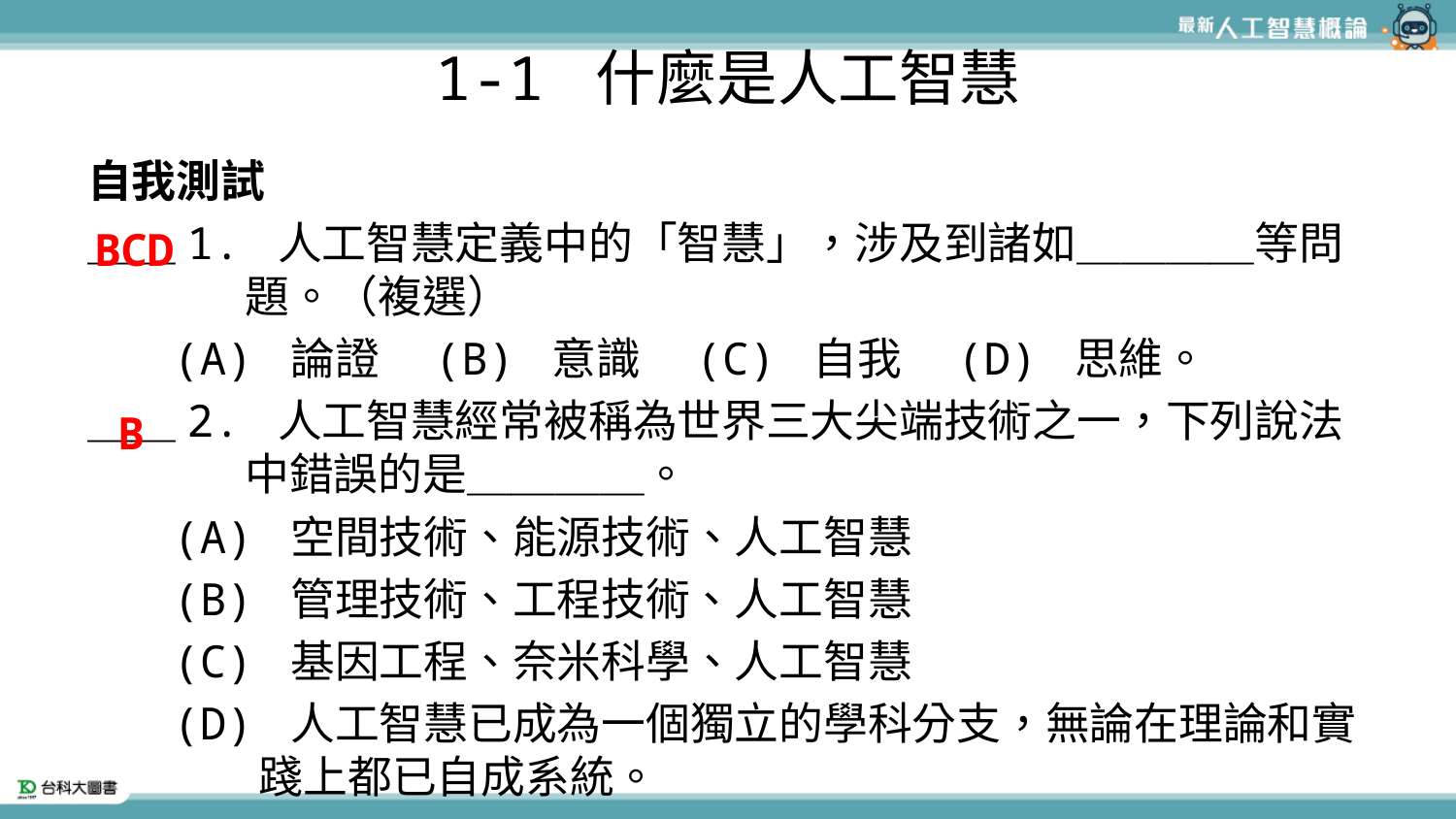

# 1-1 什麼是人工智慧
自我測試
＿＿1. 人工智慧定義中的「智慧」，涉及到諸如＿＿＿＿等問題。（複選）
(A) 論證　(B) 意識　(C) 自我　(D) 思維。
＿＿2. 人工智慧經常被稱為世界三大尖端技術之一，下列說法中錯誤的是＿＿＿＿。
(A) 空間技術、能源技術、人工智慧
(B) 管理技術、工程技術、人工智慧
(C) 基因工程、奈米科學、人工智慧
(D) 人工智慧已成為一個獨立的學科分支，無論在理論和實踐上都已自成系統。
BCD
B